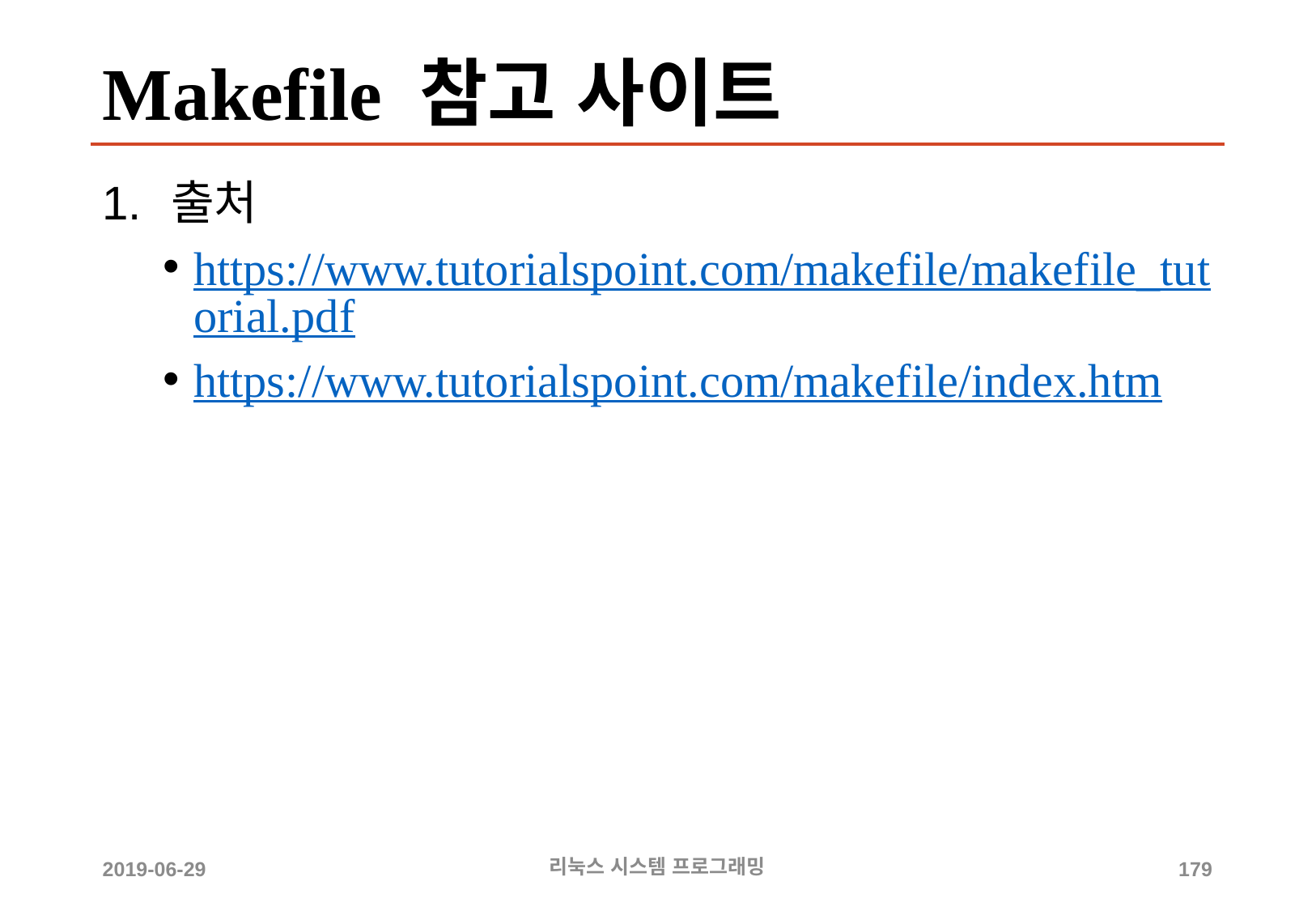

# Makefile 참고 사이트
출처
https://www.tutorialspoint.com/makefile/makefile_tutorial.pdf
https://www.tutorialspoint.com/makefile/index.htm
2019-06-29
리눅스 시스템 프로그래밍
179